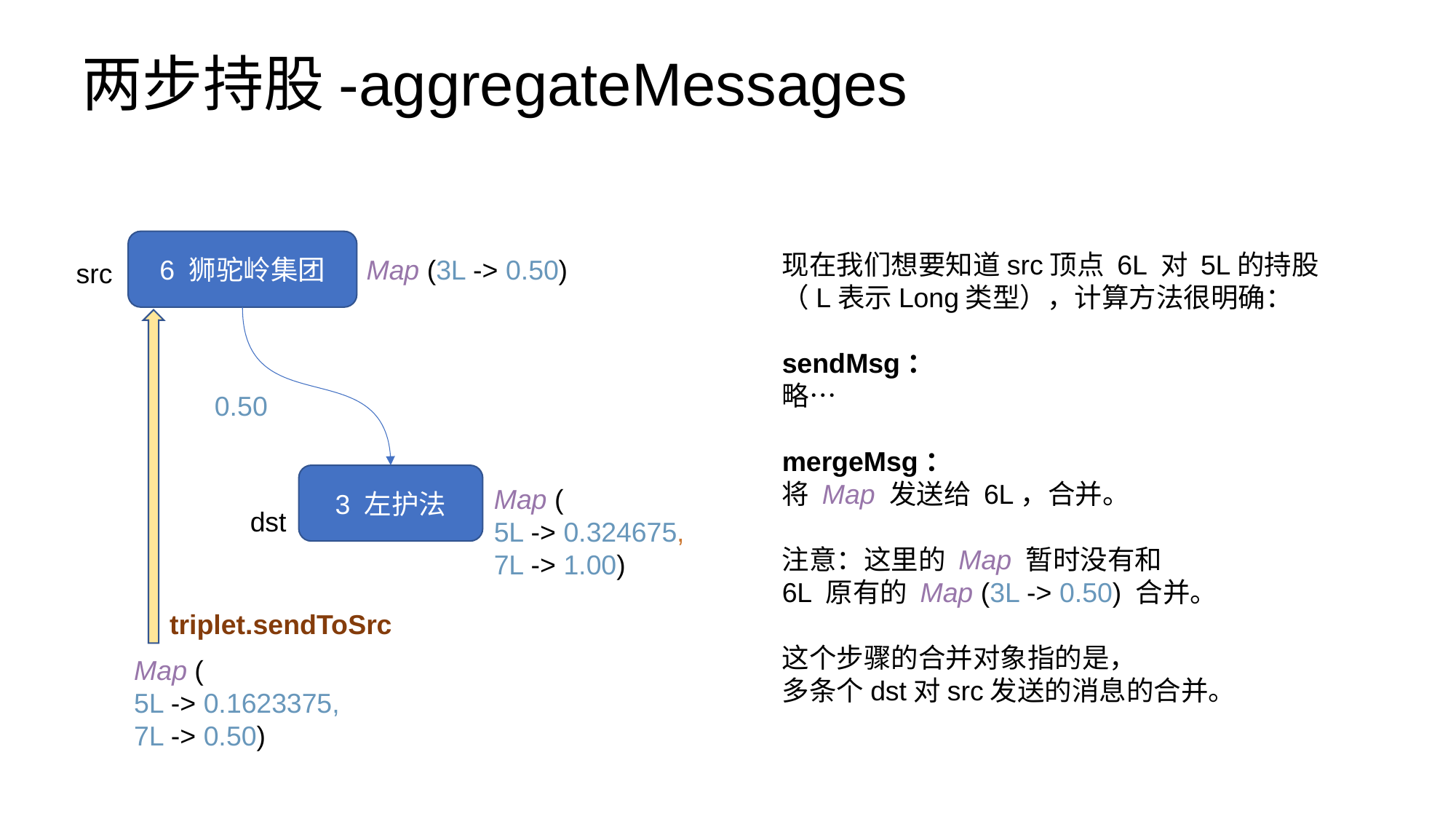

两步持股-aggregateMessages
6 狮驼岭集团
现在我们想要知道src顶点 6L 对 5L的持股
（L表示Long类型），计算方法很明确：

sendMsg：
略…

mergeMsg：
将 Map 发送给 6L，合并。

注意：这里的 Map 暂时没有和
6L 原有的 Map (3L -> 0.50) 合并。

这个步骤的合并对象指的是，
多条个dst对src发送的消息的合并。
Map (3L -> 0.50)
src
0.50
3 左护法

Map (
5L -> 0.324675,
7L -> 1.00)
dst
triplet.sendToSrc
Map (
5L -> 0.1623375,
7L -> 0.50)